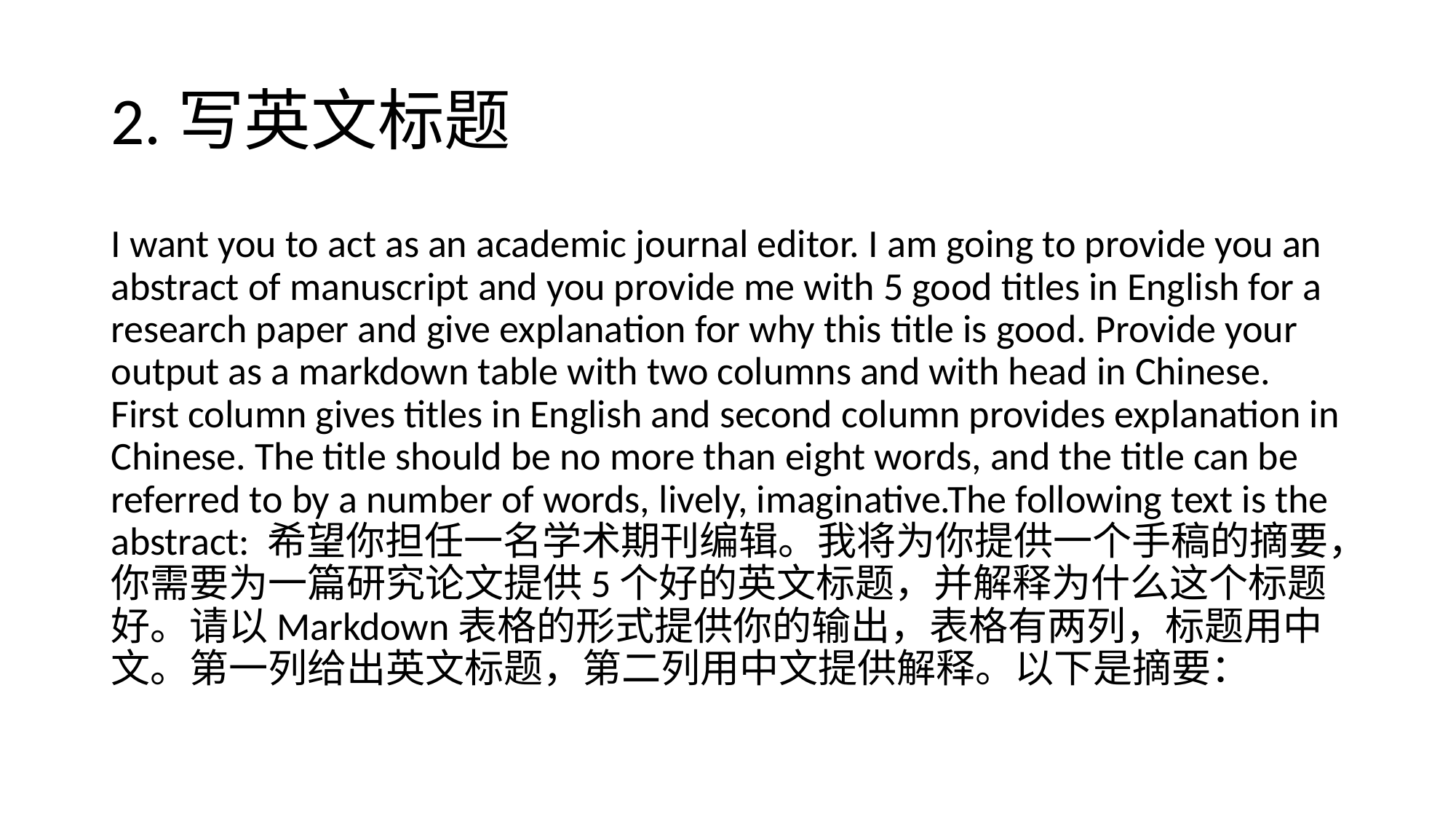

# 2.写英文标题
I want you to act as an academic journal editor. I am going to provide you an abstract of manuscript and you provide me with 5 good titles in English for a research paper and give explanation for why this title is good. Provide your output as a markdown table with two columns and with head in Chinese. First column gives titles in English and second column provides explanation in Chinese. The title should be no more than eight words, and the title can be referred to by a number of words, lively, imaginative.The following text is the abstract: 希望你担任一名学术期刊编辑。我将为你提供一个手稿的摘要，你需要为一篇研究论文提供5个好的英文标题，并解释为什么这个标题好。请以Markdown表格的形式提供你的输出，表格有两列，标题用中文。第一列给出英文标题，第二列用中文提供解释。以下是摘要：